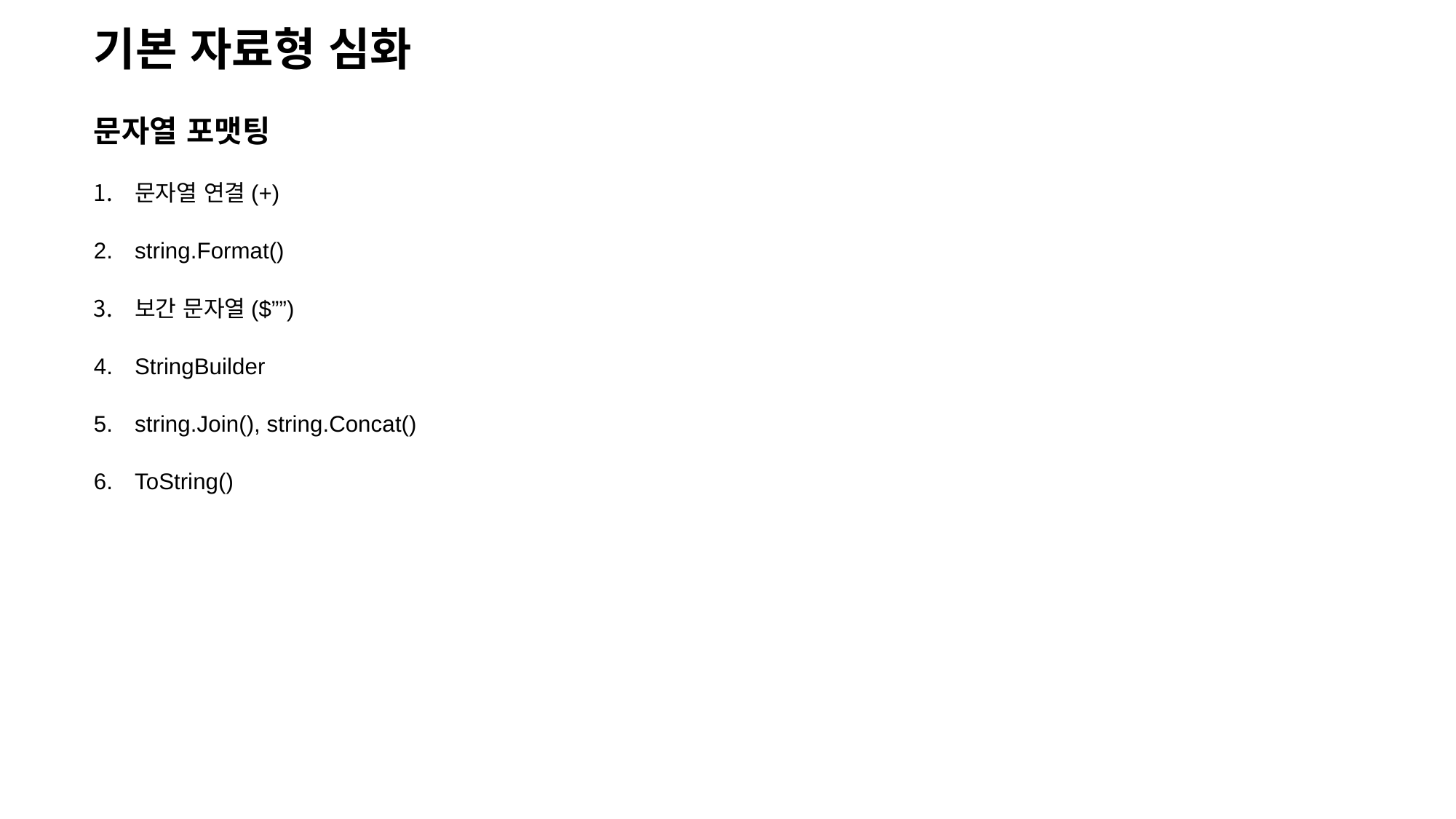

기본 자료형 심화
문자열 포맷팅
문자열 연결(+)
string.Format()
보간 문자열($””)
StringBuilder
string.Join(), string.Concat()
ToString()